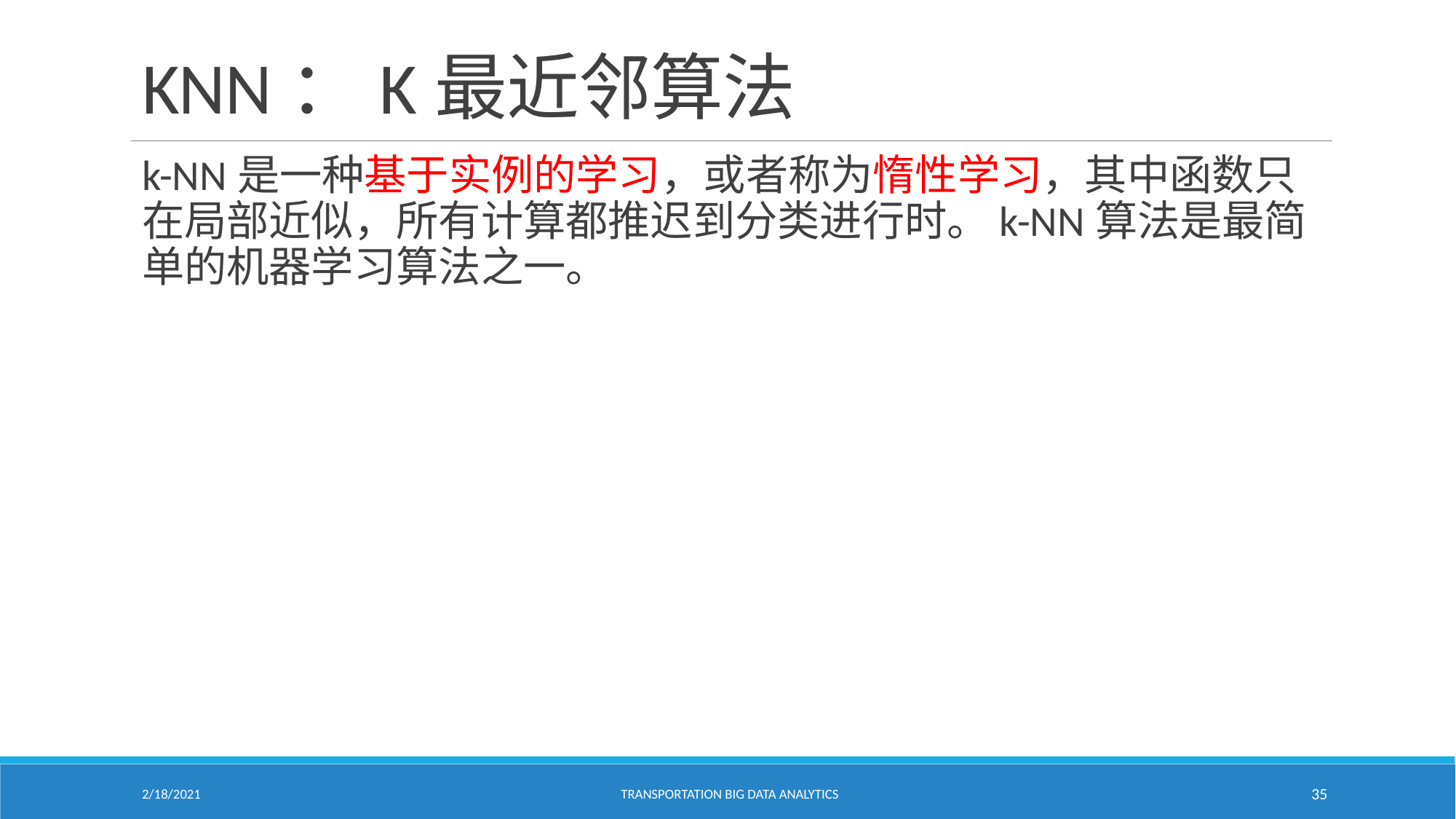

# KNN：K最近邻算法
k-NN是一种基于实例的学习，或者称为惰性学习，其中函数只在局部近似，所有计算都推迟到分类进行时。k-NN算法是最简单的机器学习算法之一。
2/18/2021
Transportation Big Data Analytics
35